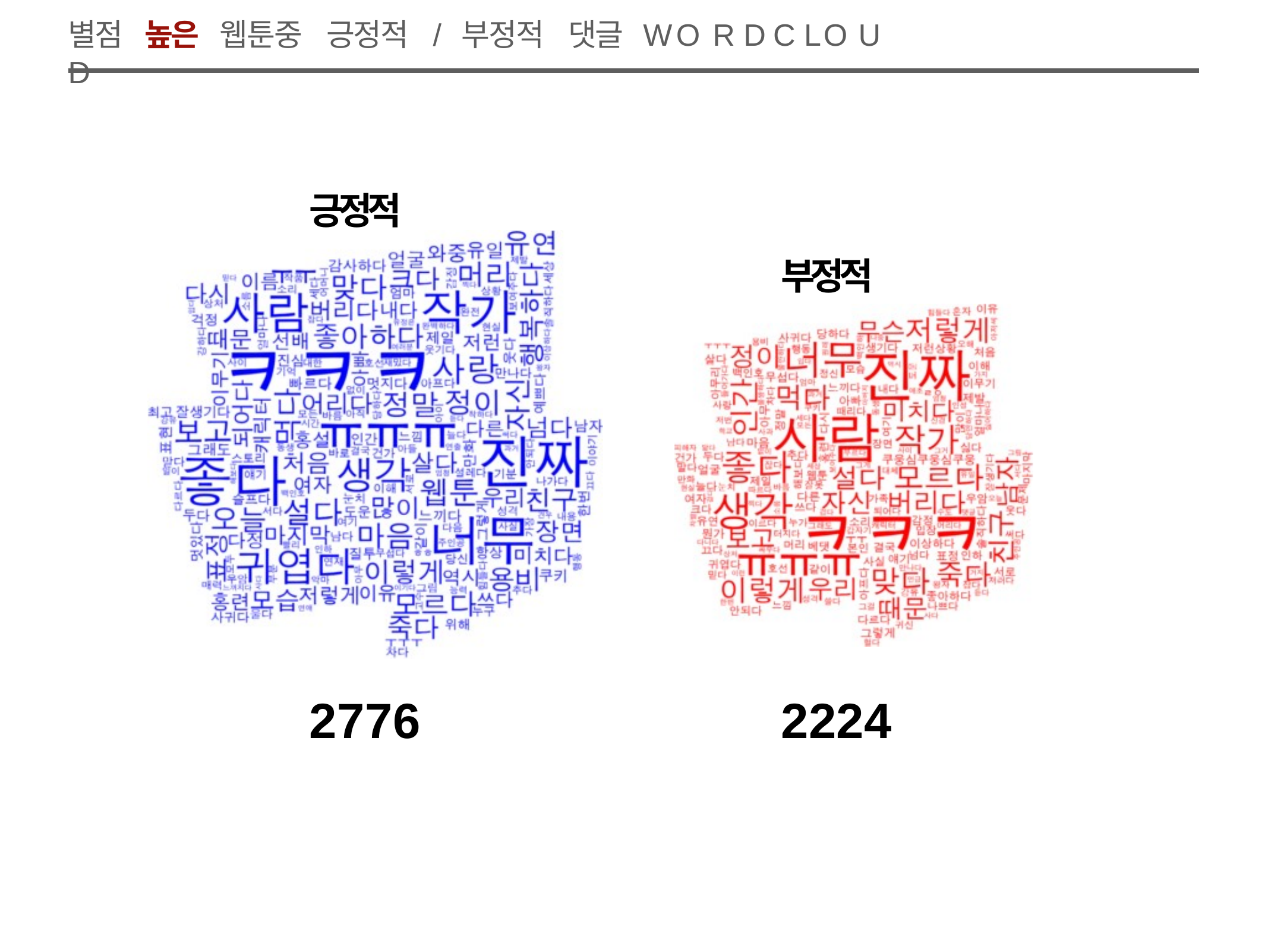

별점	높은	웹툰중	긍정적	/	부정적	댓글	WO R D	C LO U D

긍정적

부정적

2776
2224